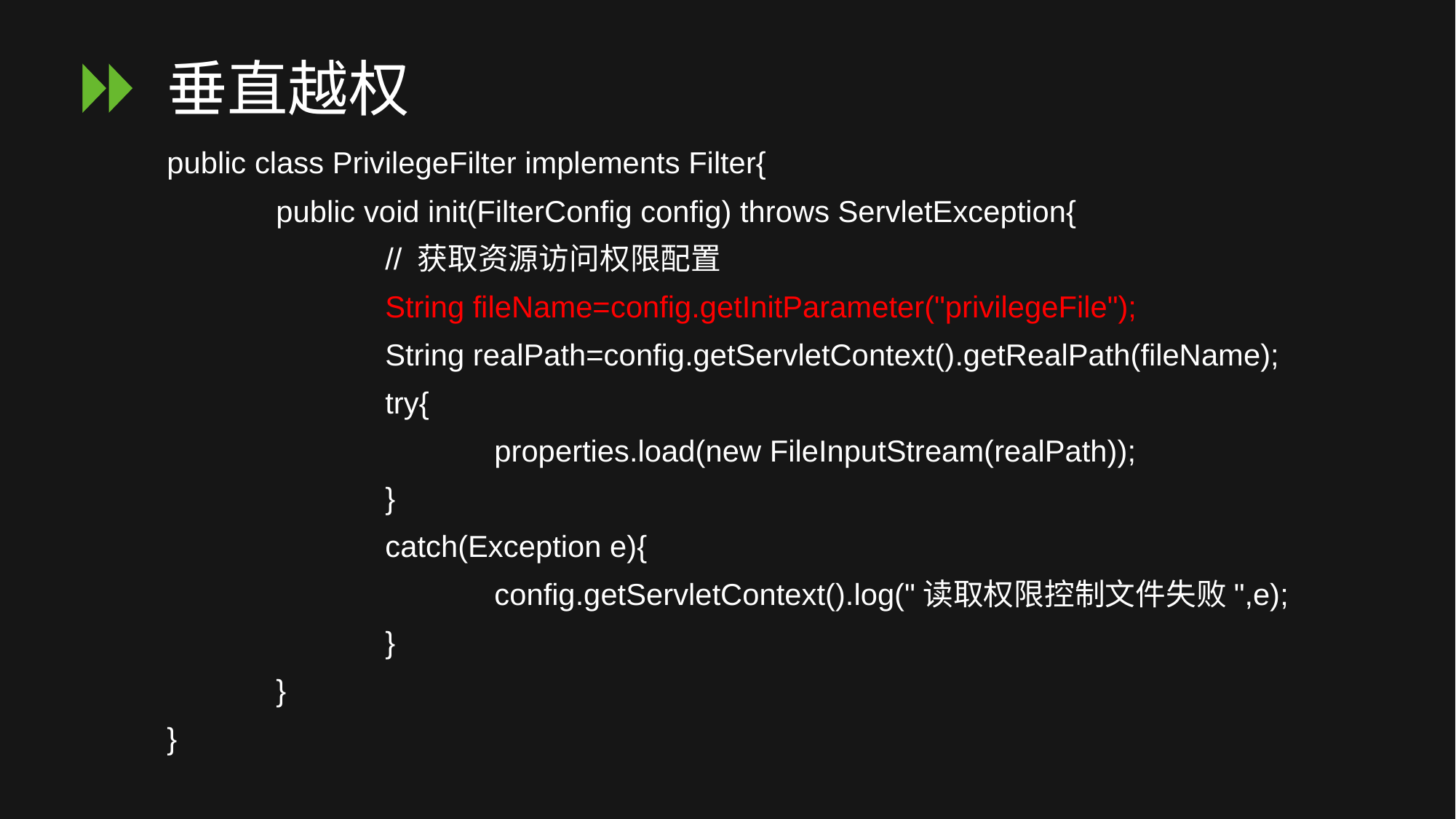

# 垂直越权
public class PrivilegeFilter implements Filter{
	public void init(FilterConfig config) throws ServletException{
		// 获取资源访问权限配置
		String fileName=config.getInitParameter("privilegeFile");
		String realPath=config.getServletContext().getRealPath(fileName);
		try{
			properties.load(new FileInputStream(realPath));
		}
		catch(Exception e){
			config.getServletContext().log("读取权限控制文件失败",e);
		}
	}
}